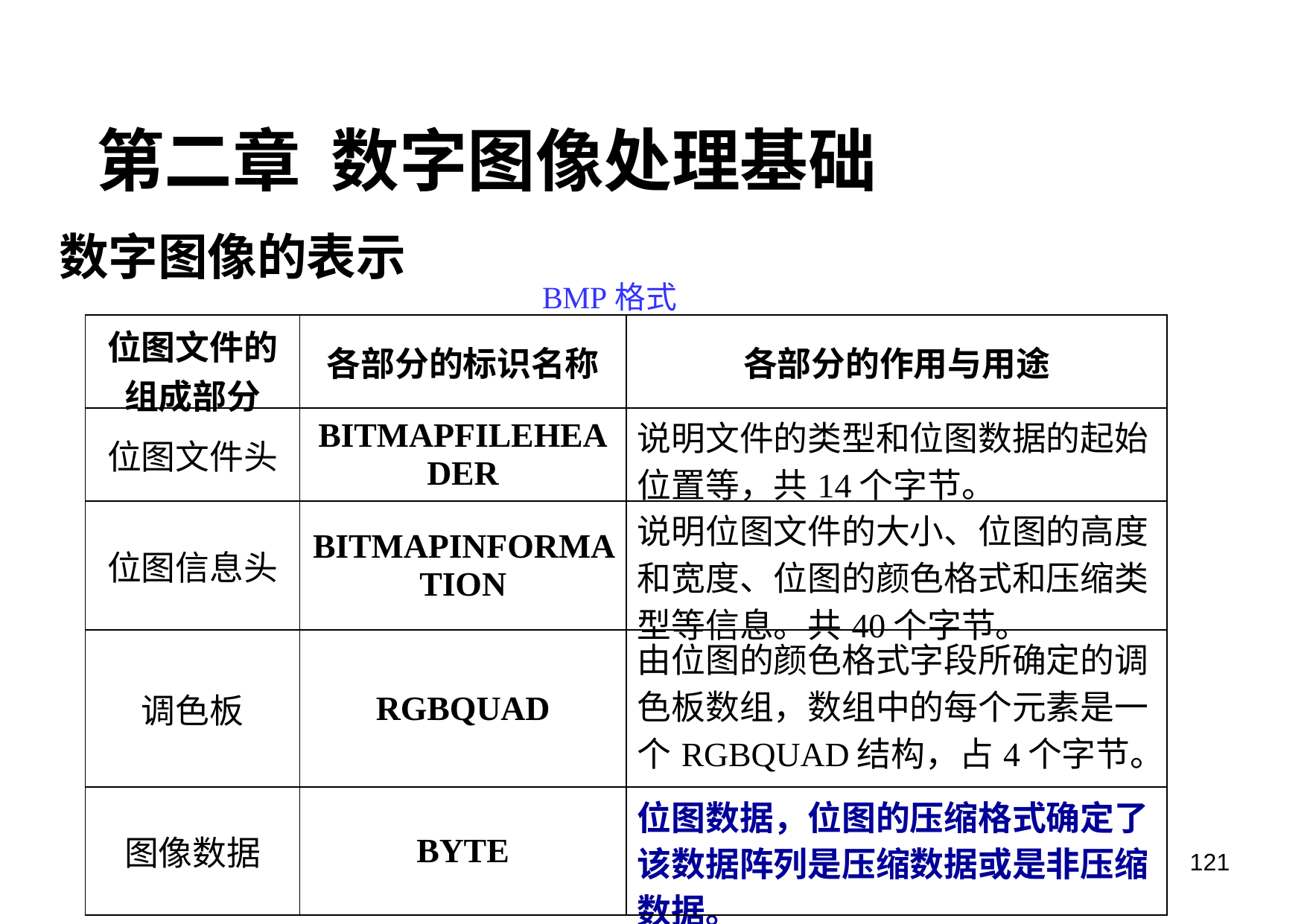

第二章  数字图像处理基础
数字图像的表示
# BMP格式
| 位图文件的组成部分 | 各部分的标识名称 | 各部分的作用与用途 |
| --- | --- | --- |
| 位图文件头 | BITMAPFILEHEADER | 说明文件的类型和位图数据的起始位置等，共14个字节。 |
| 位图信息头 | BITMAPINFORMATION | 说明位图文件的大小、位图的高度和宽度、位图的颜色格式和压缩类型等信息。共40个字节。 |
| 调色板 | RGBQUAD | 由位图的颜色格式字段所确定的调色板数组，数组中的每个元素是一个RGBQUAD结构，占4个字节。 |
| 图像数据 | BYTE | 位图数据，位图的压缩格式确定了该数据阵列是压缩数据或是非压缩数据。 |
121